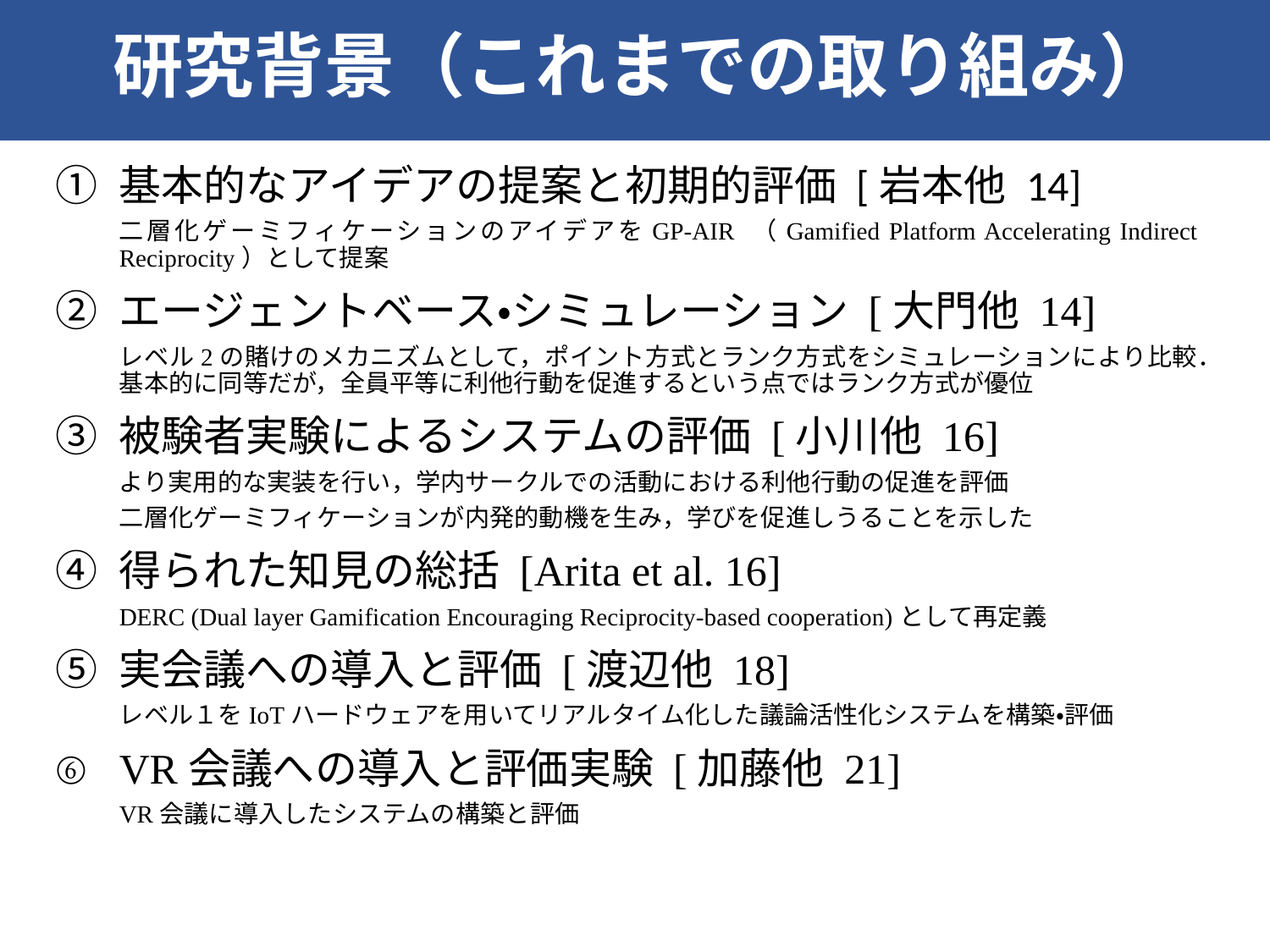

研究背景（これまでの取り組み）
基本的なアイデアの提案と初期的評価 [岩本他 14]
二層化ゲーミフィケーションのアイデアをGP-AIR （Gamified Platform Accelerating Indirect Reciprocity）として提案
エージェントベース・シミュレーション [大門他 14]
レベル2の賭けのメカニズムとして，ポイント方式とランク方式をシミュレーションにより比較．基本的に同等だが，全員平等に利他行動を促進するという点ではランク方式が優位
被験者実験によるシステムの評価 [小川他 16]
より実用的な実装を行い，学内サークルでの活動における利他行動の促進を評価
二層化ゲーミフィケーションが内発的動機を生み，学びを促進しうることを示した
得られた知見の総括 [Arita et al. 16]
DERC (Dual layer Gamification Encouraging Reciprocity-based cooperation)として再定義
実会議への導入と評価 [渡辺他 18]
レベル１をIoTハードウェアを用いてリアルタイム化した議論活性化システムを構築・評価
VR会議への導入と評価実験 [加藤他 21]
VR会議に導入したシステムの構築と評価